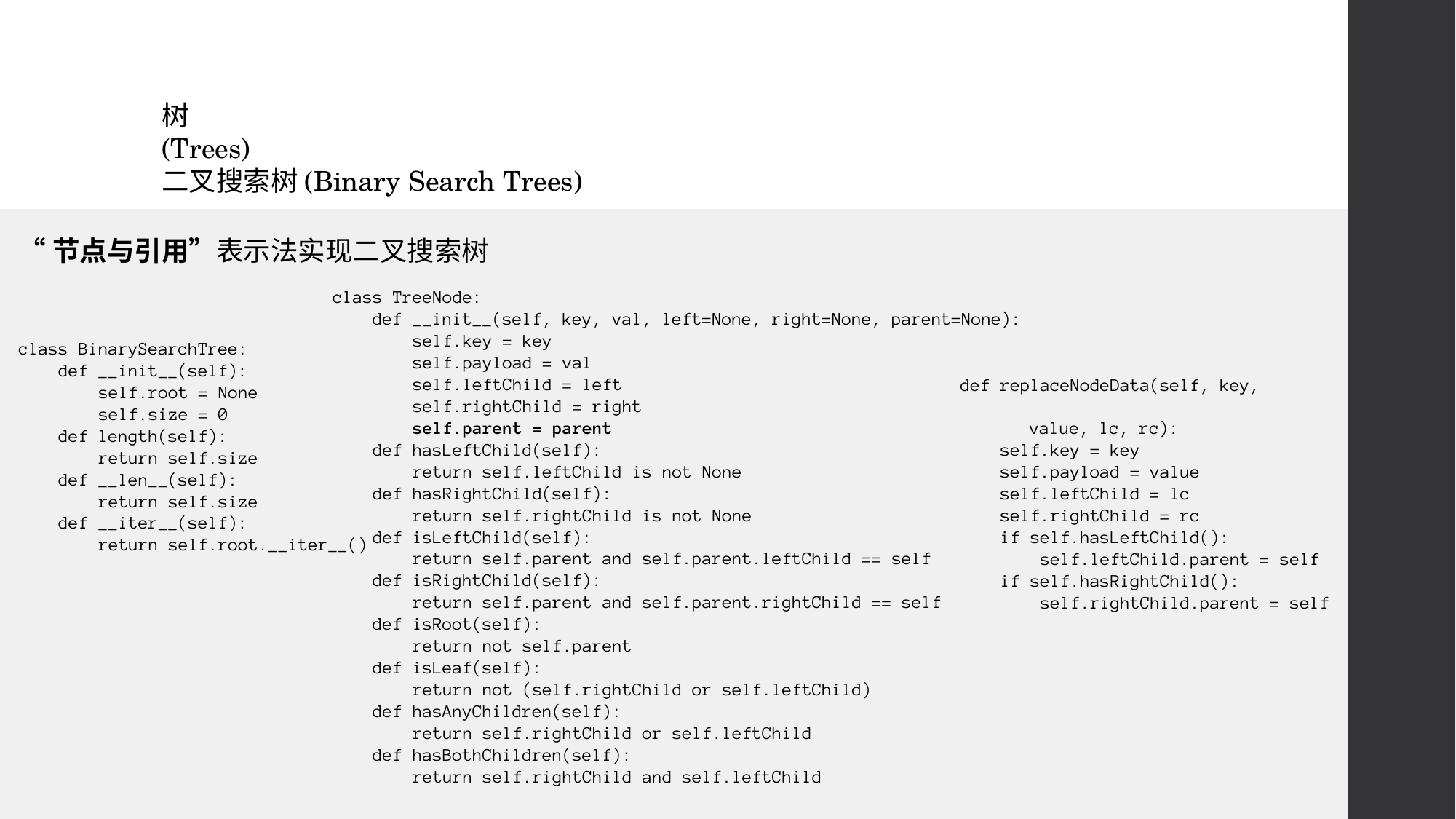

# 树 (Trees) 二叉搜索树(Binary Search Trees)

“节点与引用”表示法实现二叉搜索树
class TreeNode:
    def __init__(self, key, val, left=None, right=None, parent=None):
        self.key = key
        self.payload = val
        self.leftChild = left
        self.rightChild = right
        self.parent = parent
    def hasLeftChild(self):
        return self.leftChild is not None
    def hasRightChild(self):
        return self.rightChild is not None
    def isLeftChild(self):
        return self.parent and self.parent.leftChild == self
    def isRightChild(self):
        return self.parent and self.parent.rightChild == self
    def isRoot(self):
        return not self.parent
    def isLeaf(self):
        return not (self.rightChild or self.leftChild)
    def hasAnyChildren(self):
        return self.rightChild or self.leftChild
    def hasBothChildren(self):
        return self.rightChild and self.leftChild
class BinarySearchTree:
    def __init__(self):
        self.root = None
        self.size = 0
    def length(self):
        return self.size
    def __len__(self):
        return self.size
    def __iter__(self):
        return self.root.__iter__()
    def replaceNodeData(self, key,
				value, lc, rc):
        self.key = key
        self.payload = value
        self.leftChild = lc
        self.rightChild = rc
        if self.hasLeftChild():
            self.leftChild.parent = self
        if self.hasRightChild():
            self.rightChild.parent = self